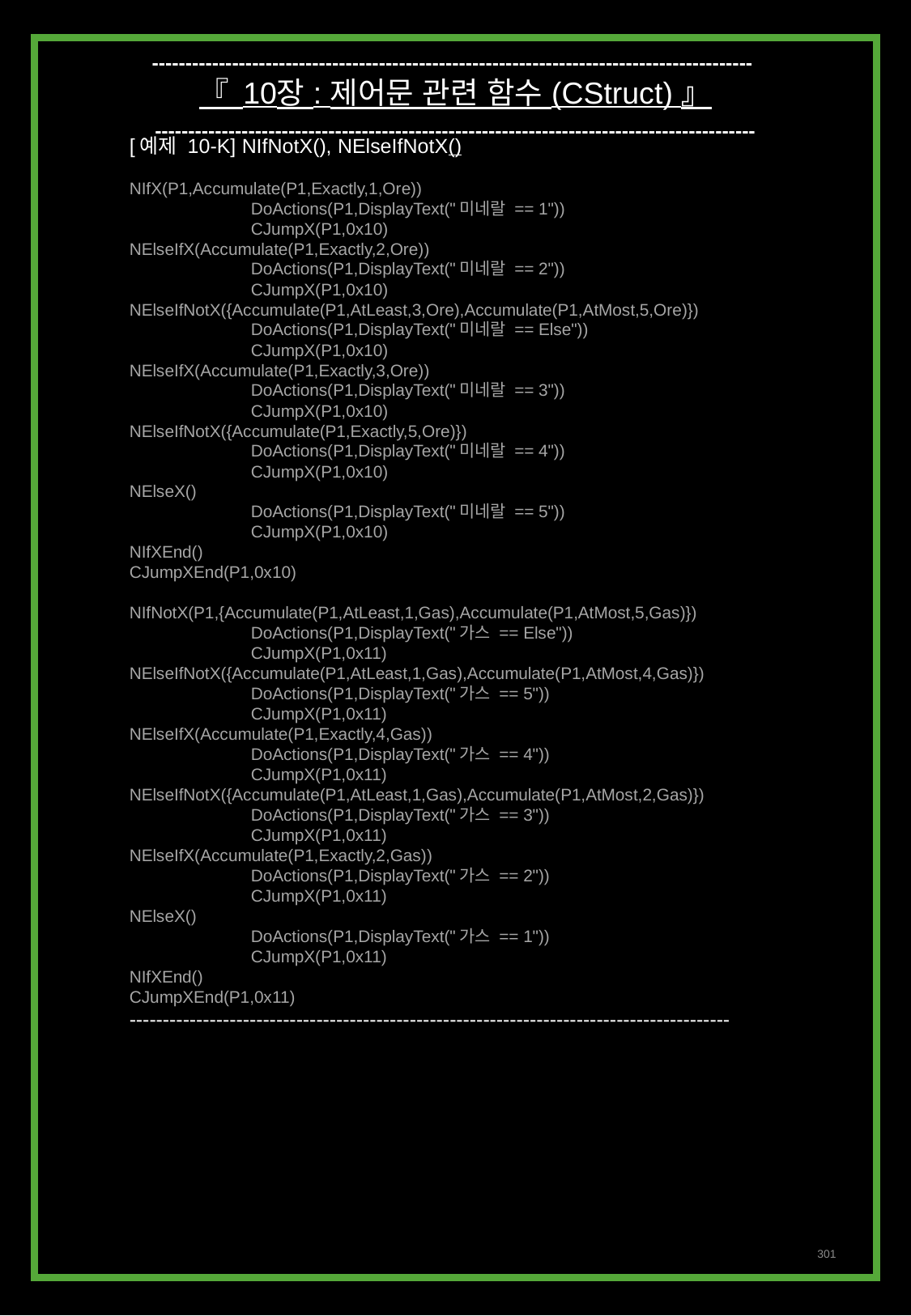

------------------------------------------------------------------------------------------
『  10장 : 제어문 관련 함수 (CStruct) 』
------------------------------------------------------------------------------------------
[예제 10-K] NIfNotX(), NElseIfNotX()

NIfX(P1,Accumulate(P1,Exactly,1,Ore))
	DoActions(P1,DisplayText("미네랄 == 1"))
	CJumpX(P1,0x10)
NElseIfX(Accumulate(P1,Exactly,2,Ore))
	DoActions(P1,DisplayText("미네랄 == 2"))
	CJumpX(P1,0x10)
NElseIfNotX({Accumulate(P1,AtLeast,3,Ore),Accumulate(P1,AtMost,5,Ore)})
	DoActions(P1,DisplayText("미네랄 == Else"))
	CJumpX(P1,0x10)
NElseIfX(Accumulate(P1,Exactly,3,Ore))
	DoActions(P1,DisplayText("미네랄 == 3"))
	CJumpX(P1,0x10)
NElseIfNotX({Accumulate(P1,Exactly,5,Ore)})
	DoActions(P1,DisplayText("미네랄 == 4"))
	CJumpX(P1,0x10)
NElseX()
	DoActions(P1,DisplayText("미네랄 == 5"))
	CJumpX(P1,0x10)
NIfXEnd()
CJumpXEnd(P1,0x10)

NIfNotX(P1,{Accumulate(P1,AtLeast,1,Gas),Accumulate(P1,AtMost,5,Gas)})
	DoActions(P1,DisplayText("가스 == Else"))
	CJumpX(P1,0x11)
NElseIfNotX({Accumulate(P1,AtLeast,1,Gas),Accumulate(P1,AtMost,4,Gas)})
	DoActions(P1,DisplayText("가스 == 5"))
	CJumpX(P1,0x11)
NElseIfX(Accumulate(P1,Exactly,4,Gas))
	DoActions(P1,DisplayText("가스 == 4"))
	CJumpX(P1,0x11)
NElseIfNotX({Accumulate(P1,AtLeast,1,Gas),Accumulate(P1,AtMost,2,Gas)})
	DoActions(P1,DisplayText("가스 == 3"))
	CJumpX(P1,0x11)
NElseIfX(Accumulate(P1,Exactly,2,Gas))
	DoActions(P1,DisplayText("가스 == 2"))
	CJumpX(P1,0x11)
NElseX()
	DoActions(P1,DisplayText("가스 == 1"))
	CJumpX(P1,0x11)
NIfXEnd()
CJumpXEnd(P1,0x11)
------------------------------------------------------------------------------------------
301